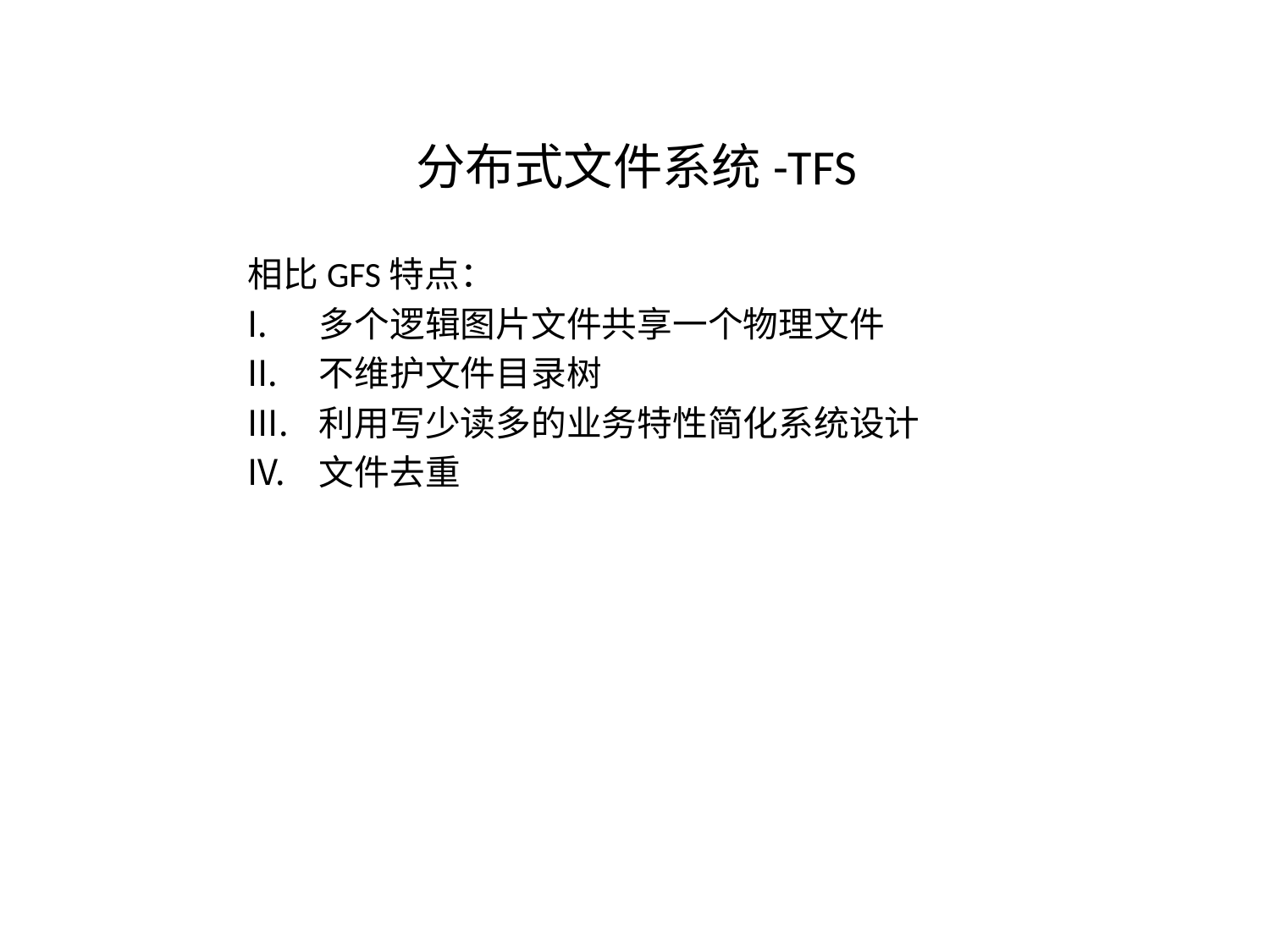

# 分布式文件系统-TFS
相比GFS特点：
多个逻辑图片文件共享一个物理文件
不维护文件目录树
利用写少读多的业务特性简化系统设计
文件去重